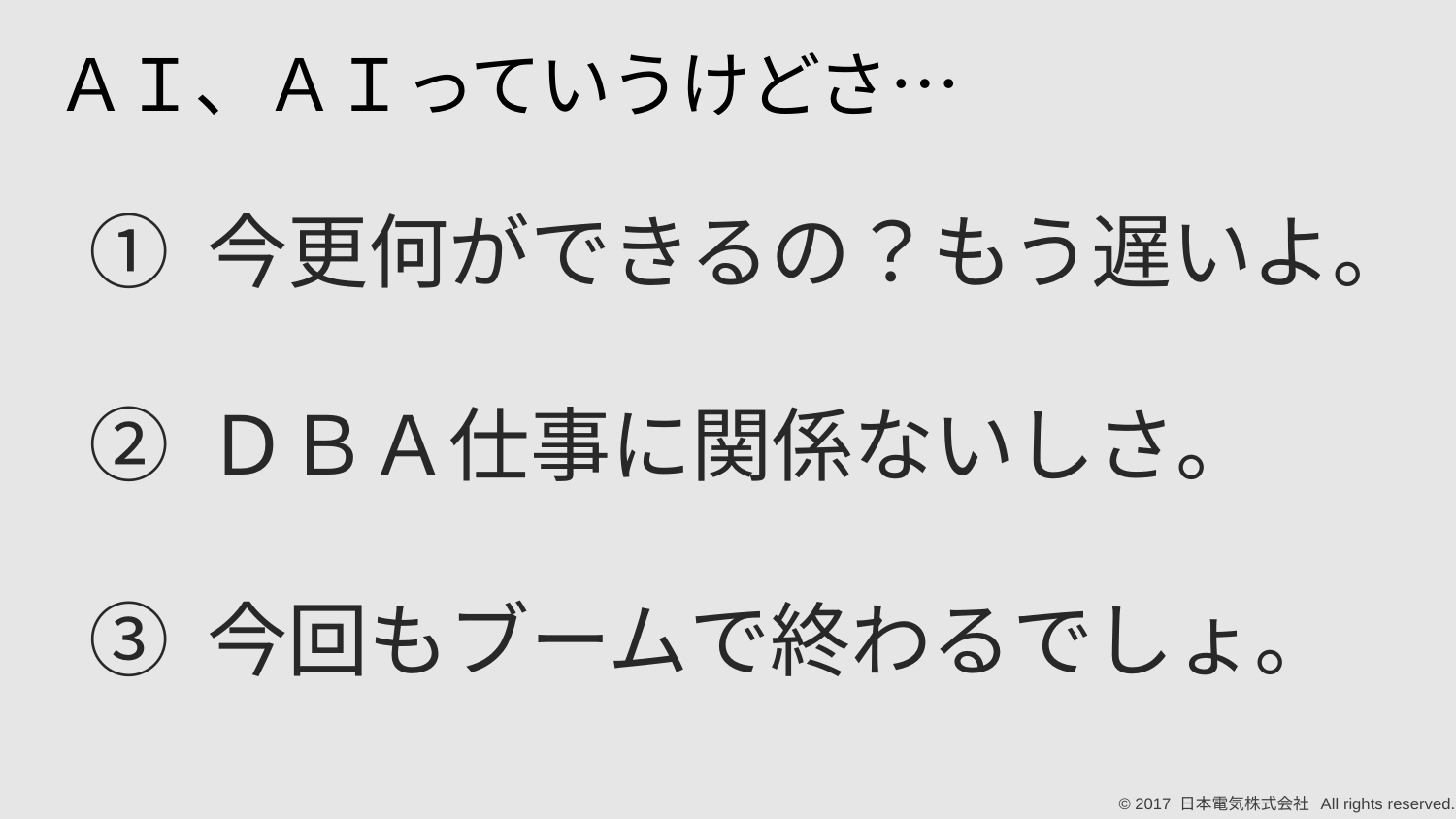

# ＡＩ、ＡＩっていうけどさ…
① 今更何ができるの？もう遅いよ。

② ＤＢＡ仕事に関係ないしさ。

③ 今回もブームで終わるでしょ。